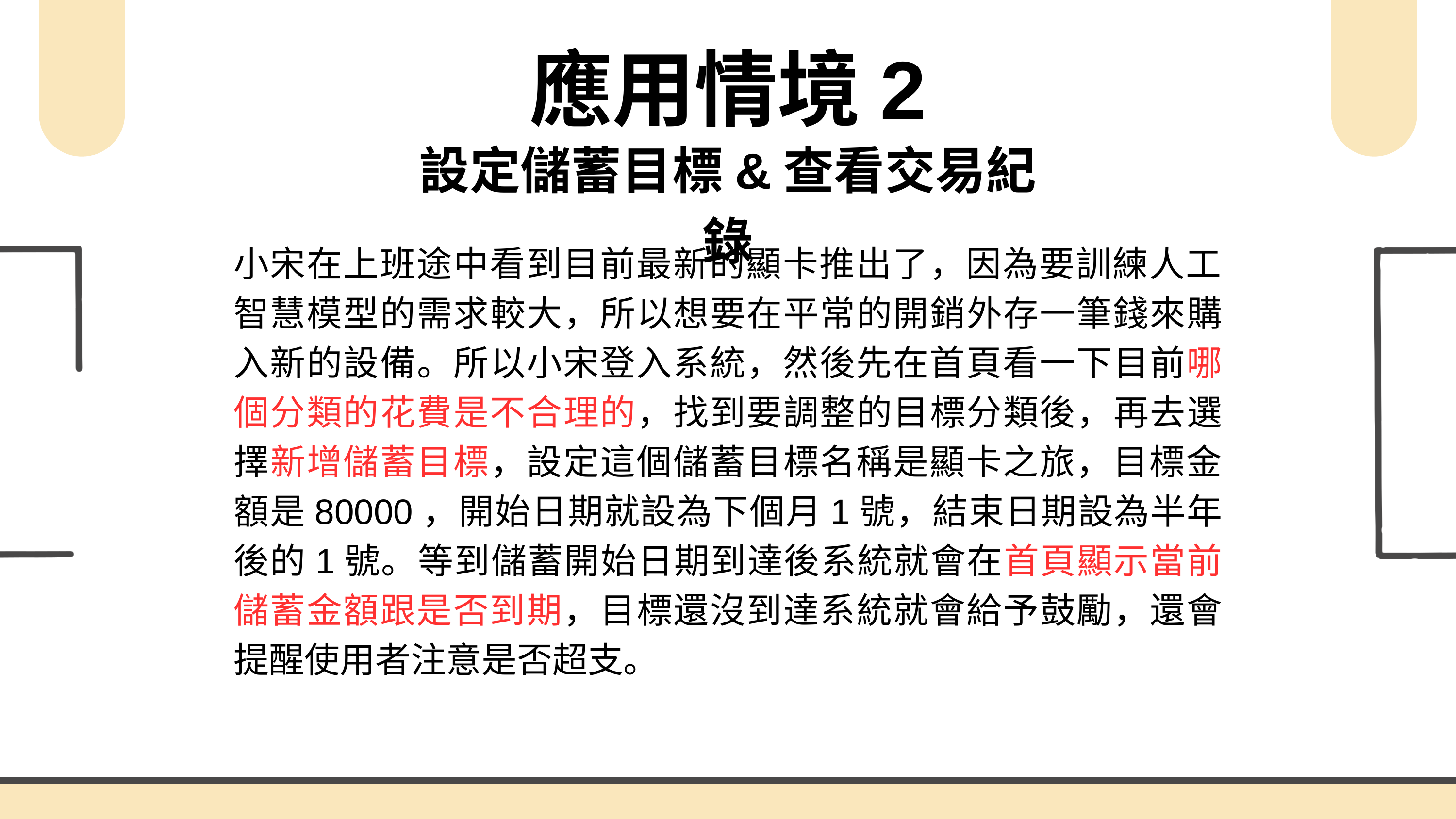

應用情境2
設定儲蓄目標&查看交易紀錄
小宋在上班途中看到目前最新的顯卡推出了，因為要訓練人工智慧模型的需求較大，所以想要在平常的開銷外存一筆錢來購入新的設備。所以小宋登入系統，然後先在首頁看一下目前哪個分類的花費是不合理的，找到要調整的目標分類後，再去選擇新增儲蓄目標，設定這個儲蓄目標名稱是顯卡之旅，目標金額是80000，開始日期就設為下個月1號，結束日期設為半年後的1號。等到儲蓄開始日期到達後系統就會在首頁顯示當前儲蓄金額跟是否到期，目標還沒到達系統就會給予鼓勵，還會提醒使用者注意是否超支。